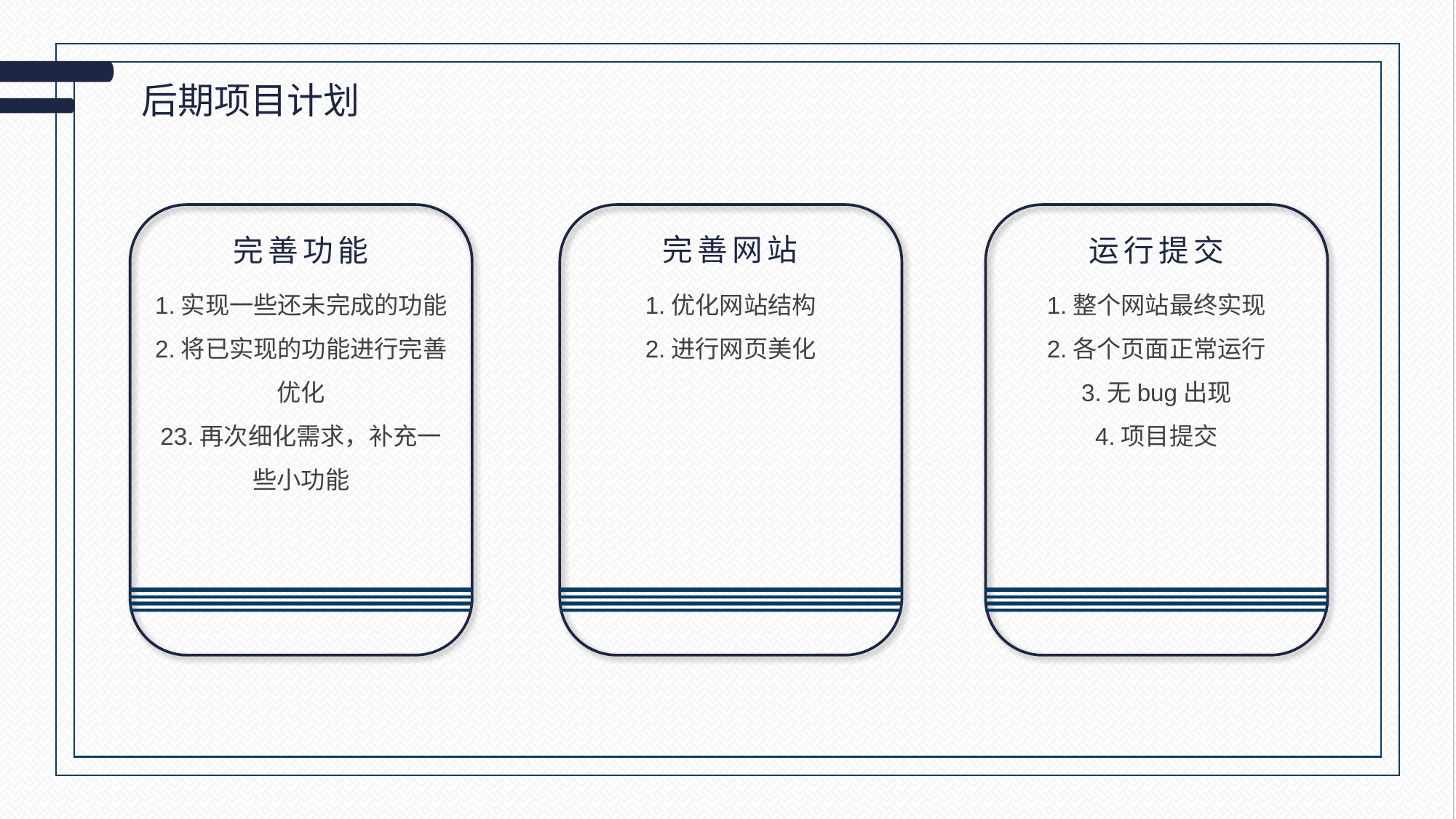

后期项目计划

完善网站
完善功能
运行提交
1.实现一些还未完成的功能
2.将已实现的功能进行完善优化
23.再次细化需求，补充一些小功能
1.优化网站结构
2.进行网页美化

1.整个网站最终实现
2.各个页面正常运行
3.无bug出现
4.项目提交